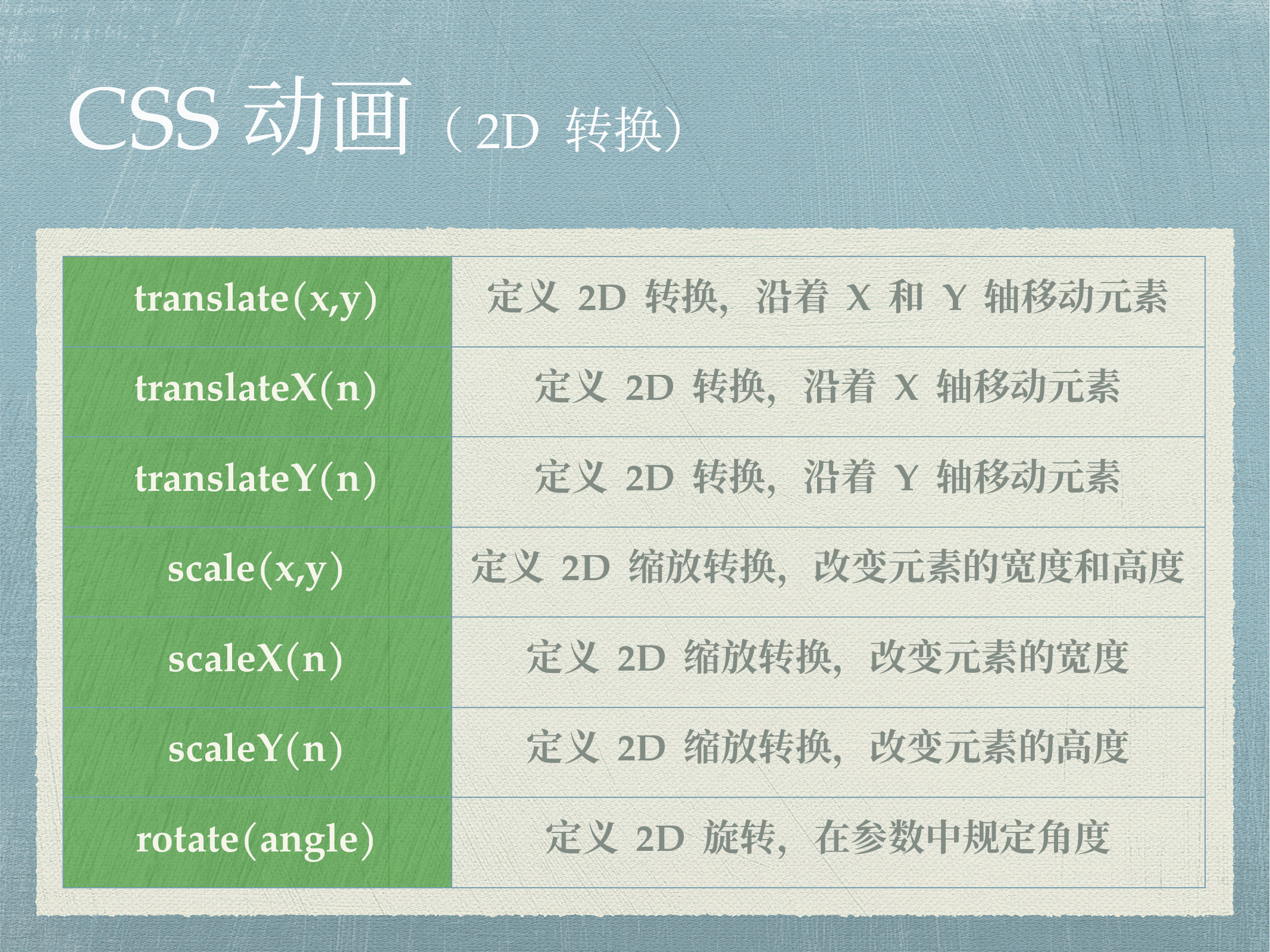

# CSS动画（2D 转换）
| translate(x,y) | 定义 2D 转换，沿着 X 和 Y 轴移动元素 |
| --- | --- |
| translateX(n) | 定义 2D 转换，沿着 X 轴移动元素 |
| translateY(n) | 定义 2D 转换，沿着 Y 轴移动元素 |
| scale(x,y) | 定义 2D 缩放转换，改变元素的宽度和高度 |
| scaleX(n) | 定义 2D 缩放转换，改变元素的宽度 |
| scaleY(n) | 定义 2D 缩放转换，改变元素的高度 |
| rotate(angle) | 定义 2D 旋转，在参数中规定角度 |